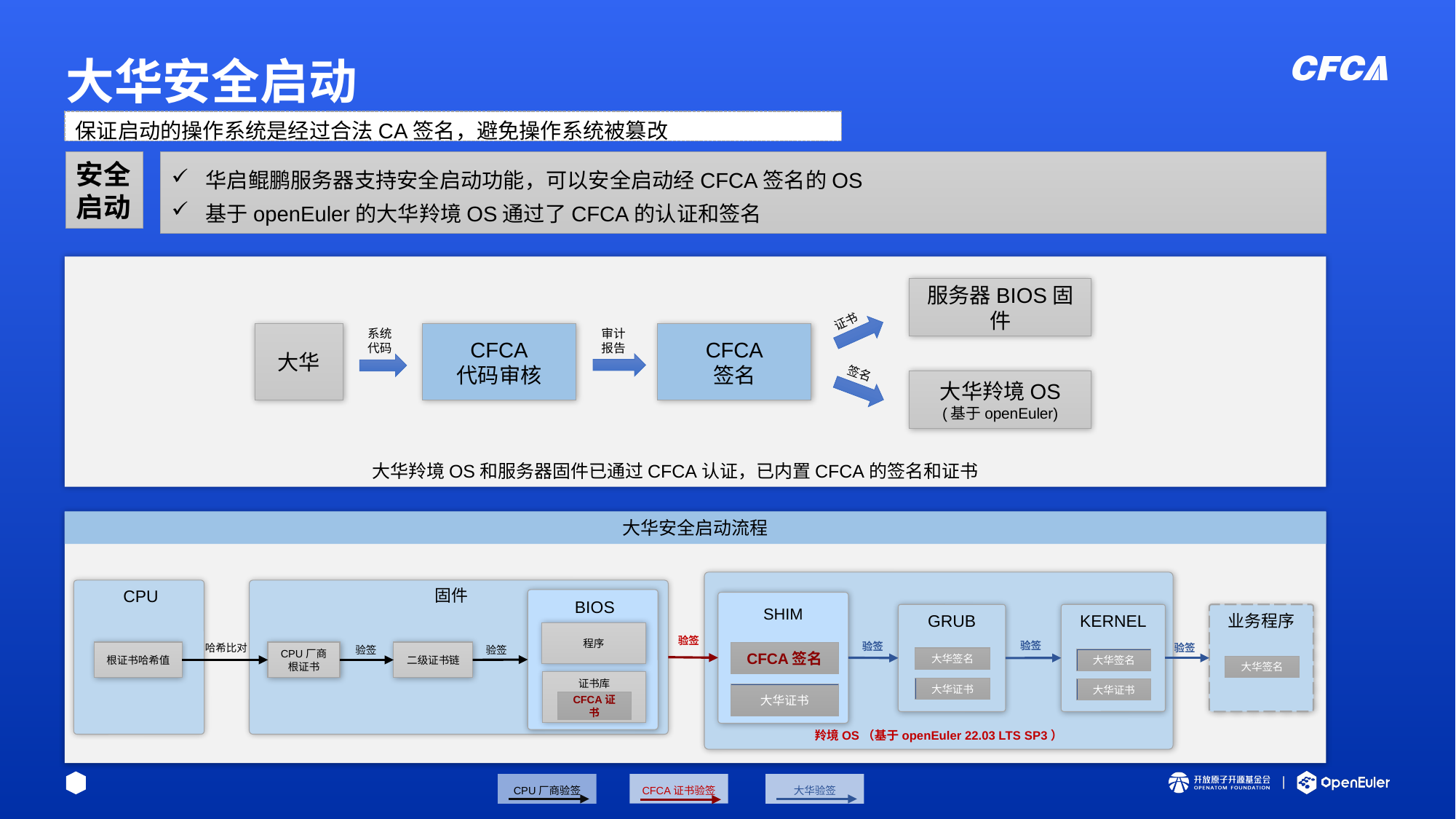

# 大华安全启动
保证启动的操作系统是经过合法CA签名，避免操作系统被篡改
安全启动
华启鲲鹏服务器支持安全启动功能，可以安全启动经CFCA签名的OS
基于openEuler的大华羚境OS通过了CFCA的认证和签名

服务器BIOS固件
证书
系统代码
审计报告

CFCA
签名
大华
CFCA
代码审核

签名
大华羚境OS
(基于openEuler)

大华羚境OS和服务器固件已通过CFCA认证，已内置CFCA的签名和证书
大华安全启动流程

羚境OS（基于openEuler 22.03 LTS SP3）
固件
CPU

BIOS

SHIM
KERNEL
业务程序
GRUB
程序
验签
验签
验签
验签
哈希比对
验签
验签
根证书哈希值
CPU厂商根证书
二级证书链
CFCA签名
大华签名
大华签名
大华签名
证书库
大华证书
大华证书
大华证书
CFCA证书
37
CFCA证书验签
CPU厂商验签
大华验签